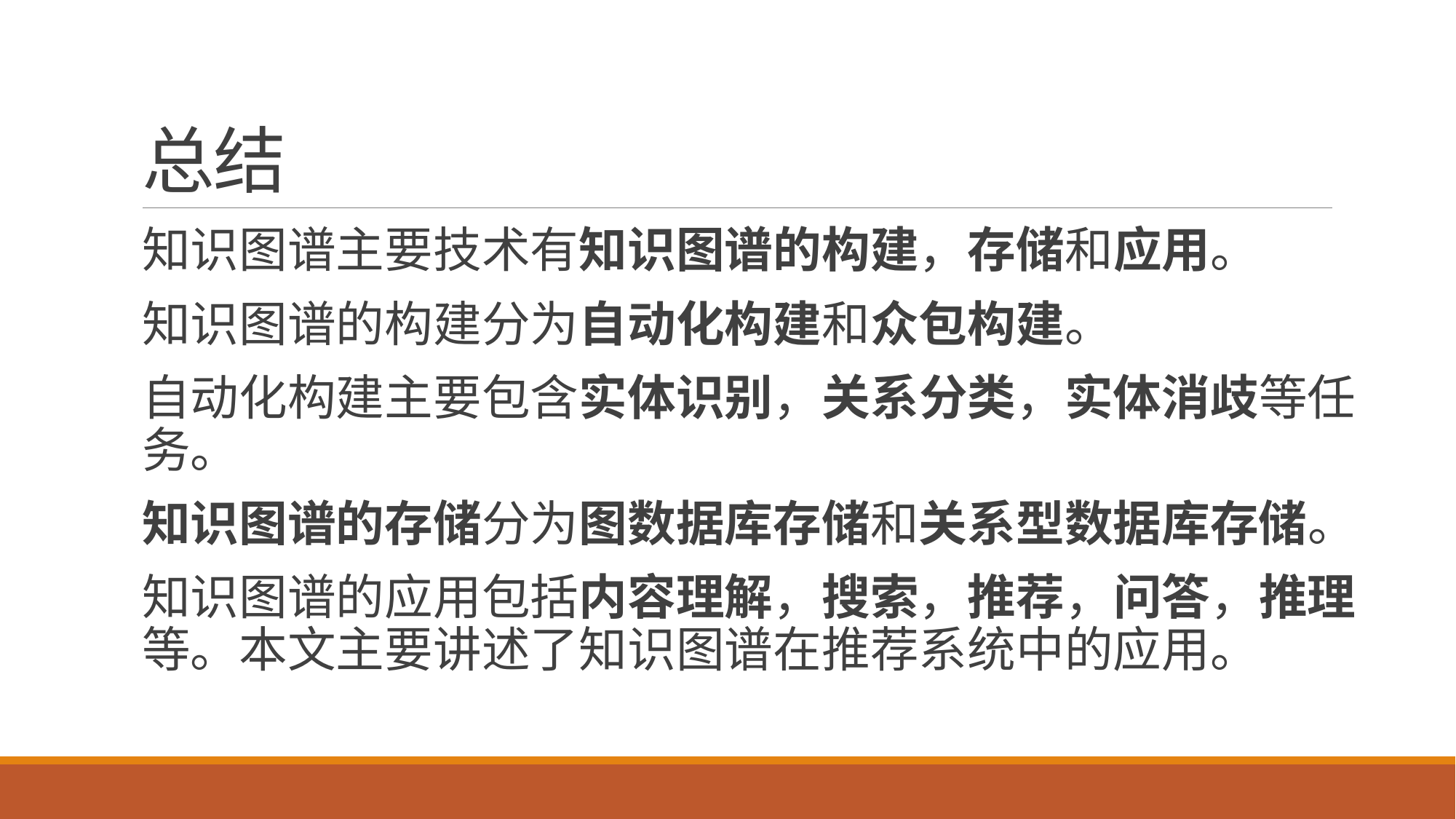

# 总结
知识图谱主要技术有知识图谱的构建，存储和应用。
知识图谱的构建分为自动化构建和众包构建。
自动化构建主要包含实体识别，关系分类，实体消歧等任务。
知识图谱的存储分为图数据库存储和关系型数据库存储。
知识图谱的应用包括内容理解，搜索，推荐，问答，推理等。本文主要讲述了知识图谱在推荐系统中的应用。